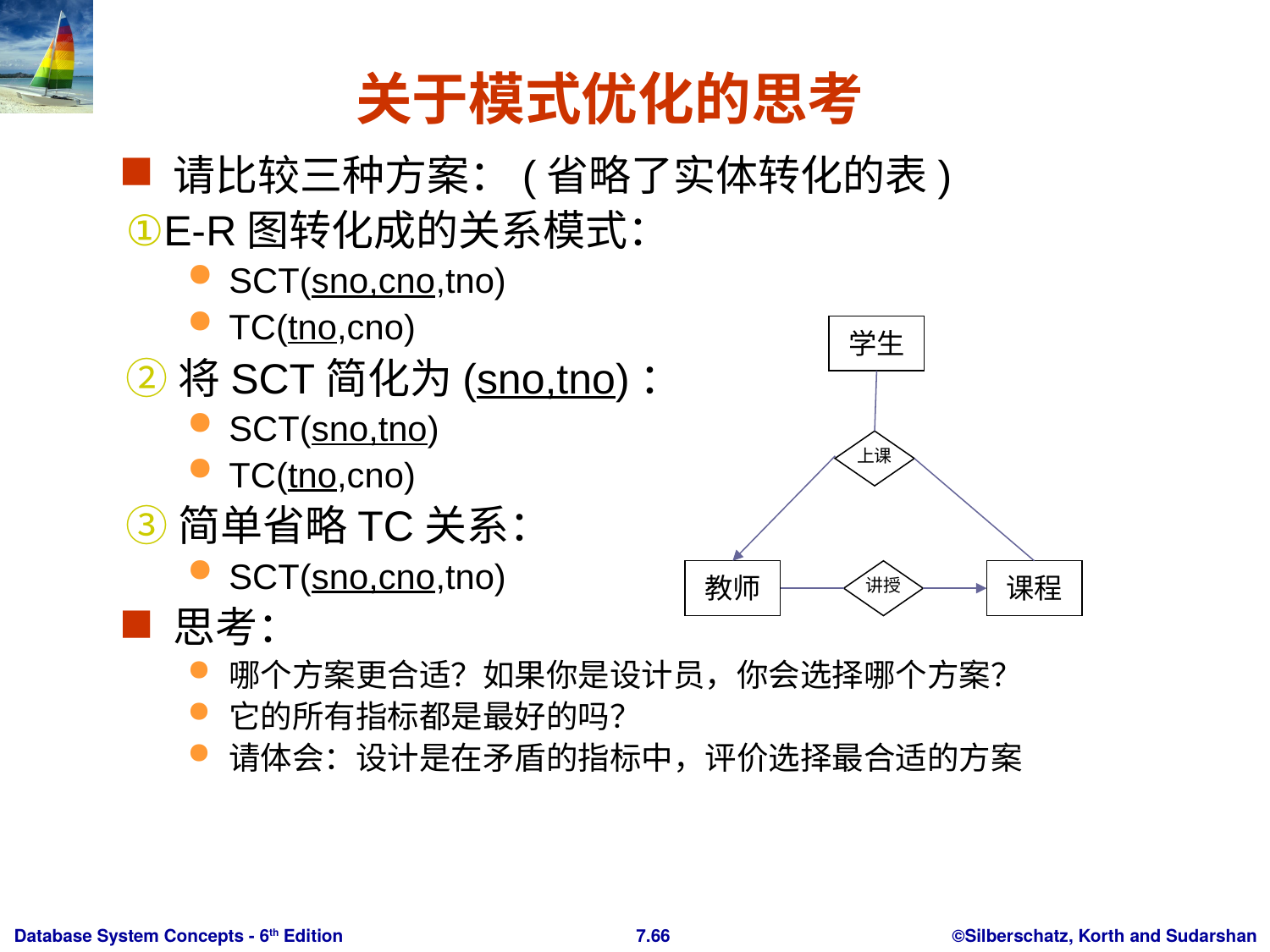

# 关于模式优化的思考
请比较三种方案：(省略了实体转化的表)
①E-R图转化成的关系模式：
SCT(sno,cno,tno)
TC(tno,cno)
②将SCT简化为(sno,tno)：
SCT(sno,tno)
TC(tno,cno)
③简单省略TC关系：
SCT(sno,cno,tno)
思考：
哪个方案更合适？如果你是设计员，你会选择哪个方案？
它的所有指标都是最好的吗？
请体会：设计是在矛盾的指标中，评价选择最合适的方案
学生
上课

教师
讲授

课程